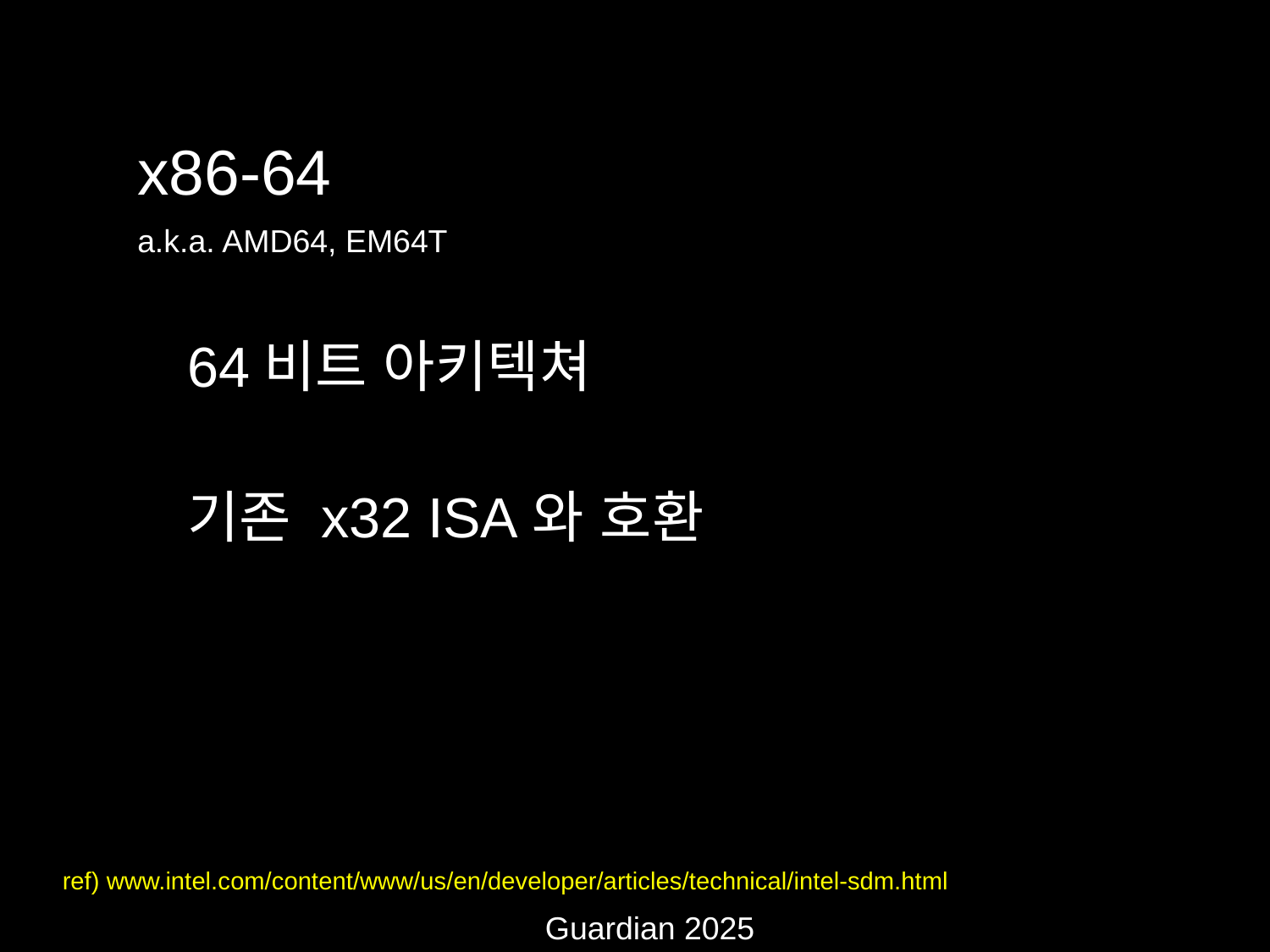

x86-64
a.k.a. AMD64, EM64T
64비트 아키텍쳐
기존 x32 ISA와 호환
ref) www.intel.com/content/www/us/en/developer/articles/technical/intel-sdm.html